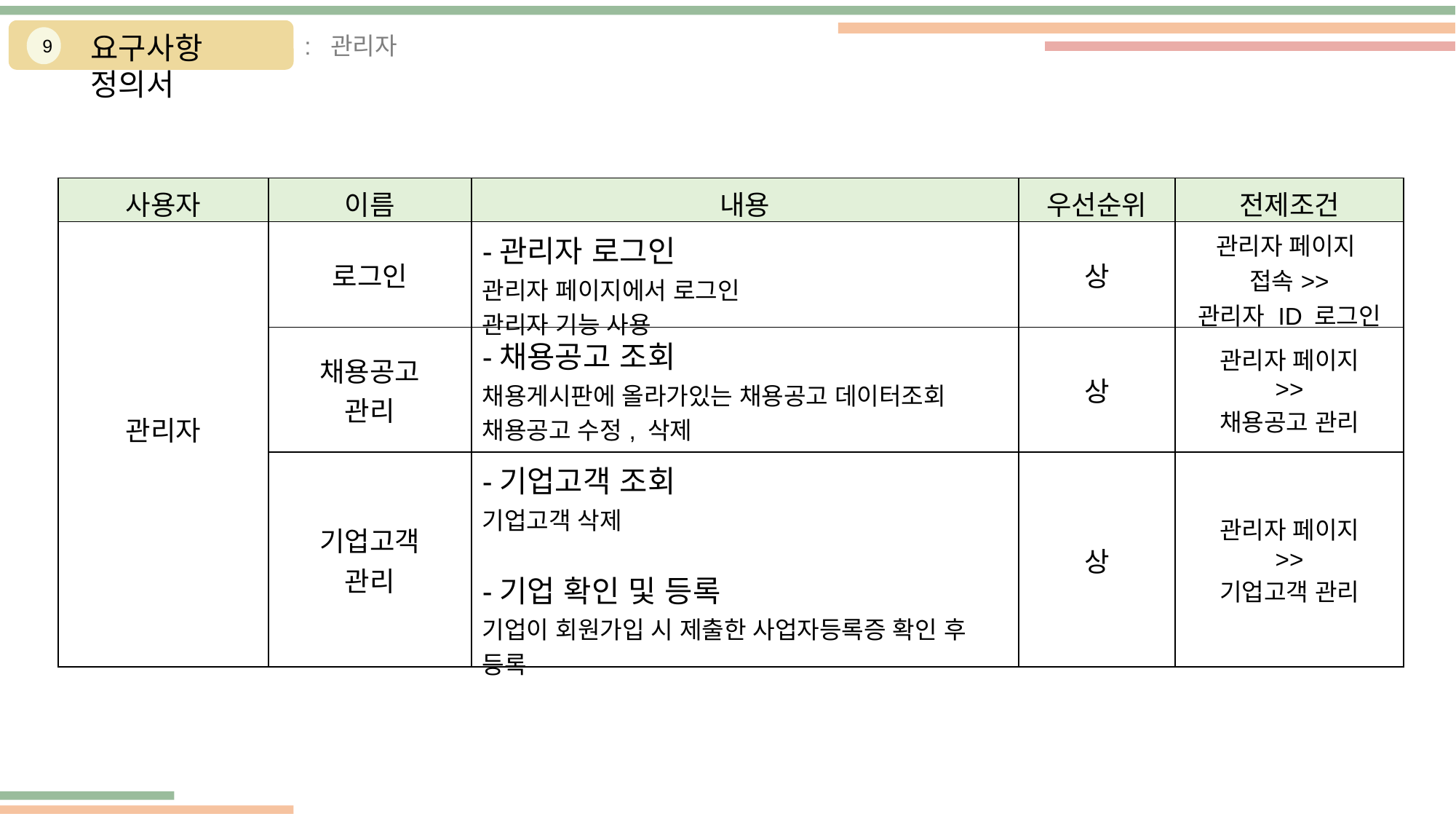

요구사항 정의서
:  관리자
9

| 사용자 | 이름 | 내용 | 우선순위 | 전제조건 |
| --- | --- | --- | --- | --- |
| 관리자 | 로그인 | -관리자 로그인 관리자 페이지에서 로그인 관리자 기능 사용 | 상 | 관리자 페이지 접속>> 관리자 ID 로그인 |
|  | 채용공고 관리 | -채용공고 조회 채용게시판에 올라가있는 채용공고 데이터조회 채용공고 수정, 삭제 | 상 | 관리자 페이지 >> 채용공고 관리 |
|  | 기업고객 관리 | -기업고객 조회 기업고객 삭제 -기업 확인 및 등록 기업이 회원가입 시 제출한 사업자등록증 확인 후 등록 | 상 | 관리자 페이지 >> 기업고객 관리 |